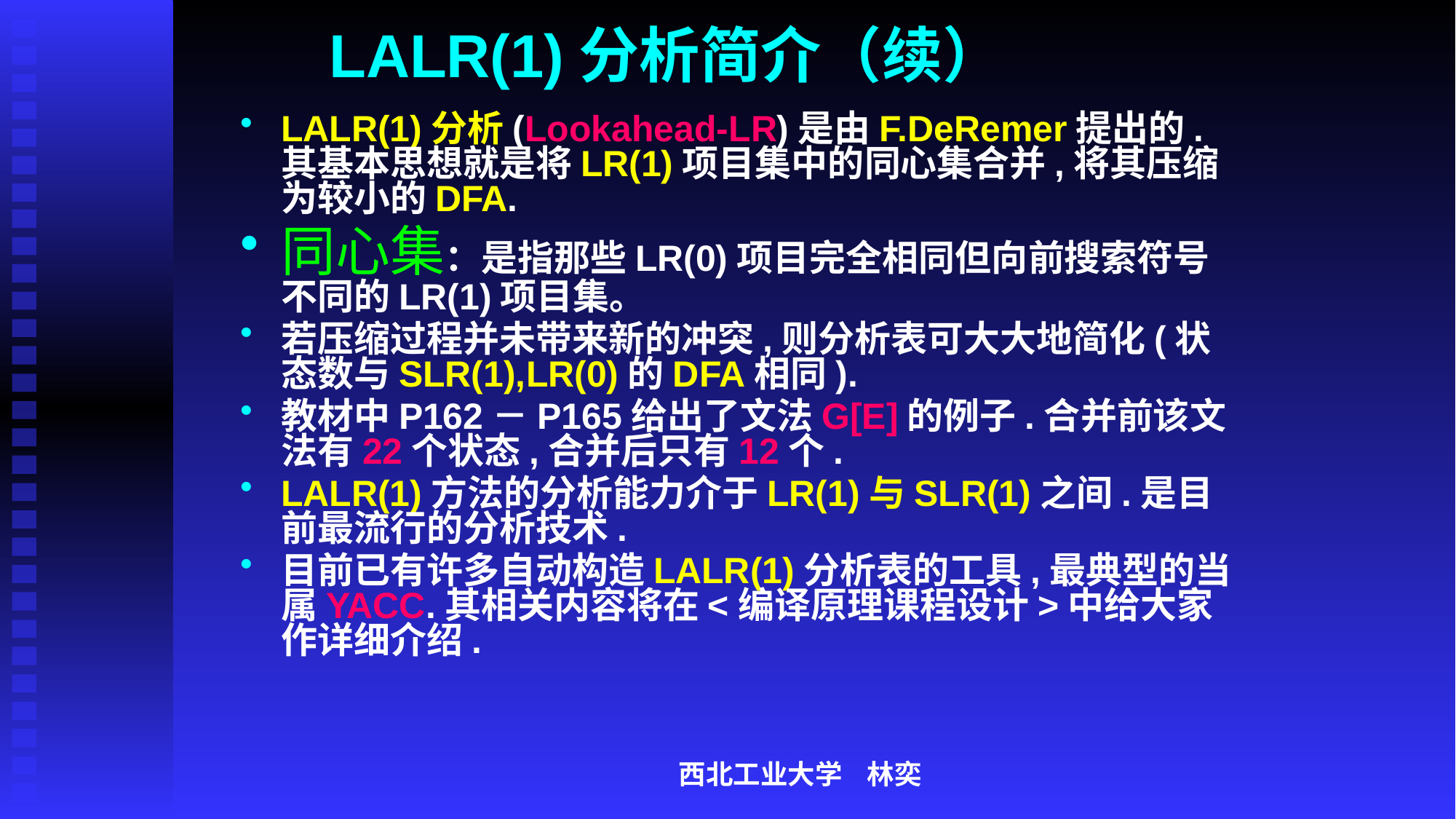

# LALR(1)分析简介（续）
LALR(1)分析(Lookahead-LR)是由F.DeRemer提出的.其基本思想就是将LR(1)项目集中的同心集合并,将其压缩为较小的DFA.
同心集：是指那些LR(0)项目完全相同但向前搜索符号不同的LR(1)项目集。
若压缩过程并未带来新的冲突,则分析表可大大地简化(状态数与SLR(1),LR(0)的DFA相同).
教材中P162－P165给出了文法G[E]的例子.合并前该文法有22个状态,合并后只有12个.
LALR(1)方法的分析能力介于LR(1)与SLR(1)之间.是目前最流行的分析技术.
目前已有许多自动构造LALR(1)分析表的工具,最典型的当属YACC.其相关内容将在<编译原理课程设计>中给大家作详细介绍.
西北工业大学    林奕
118